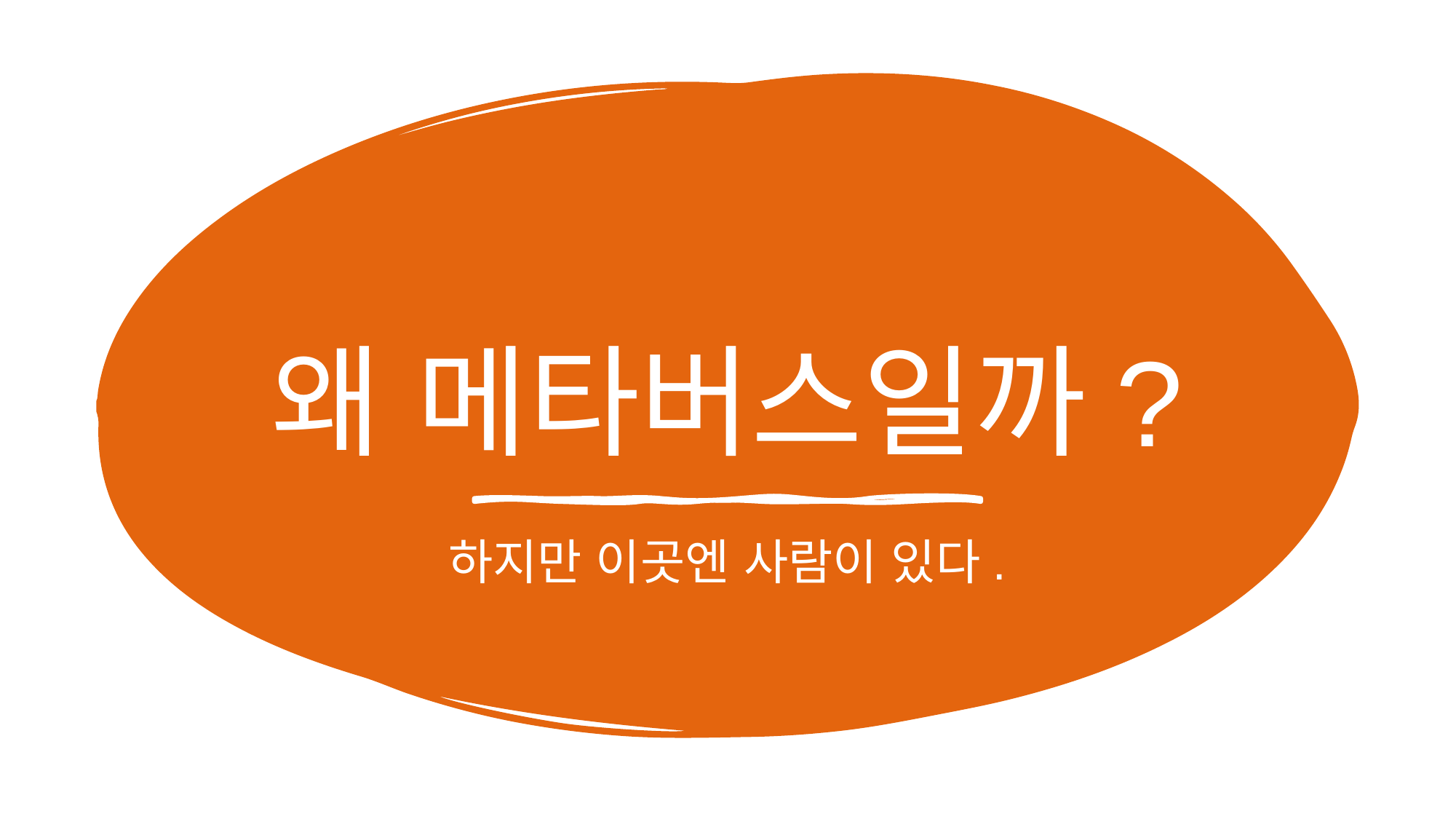

# 왜 메타버스일까?
하지만 이곳엔 사람이 있다.